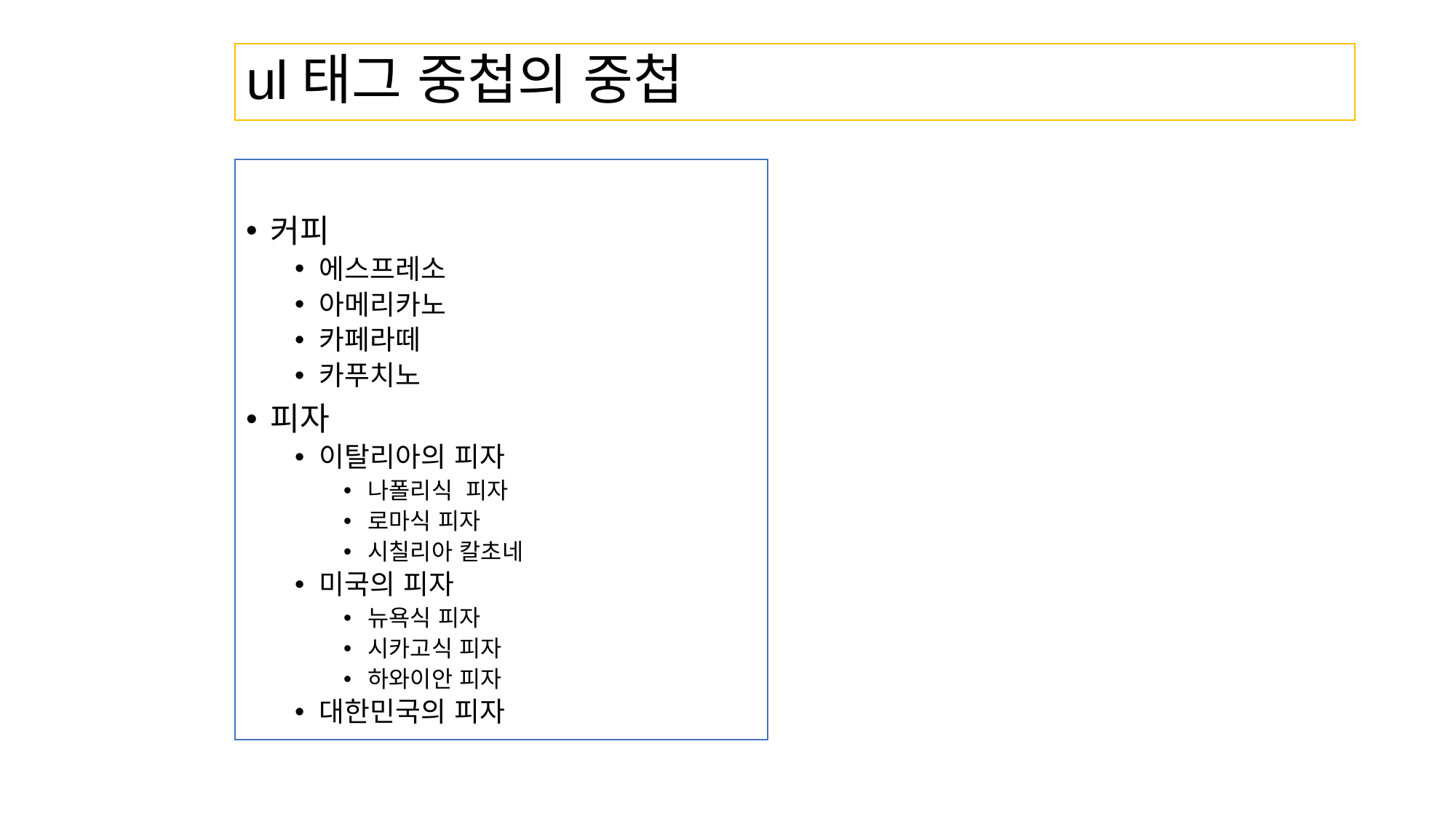

# ul태그 중첩의 중첩

커피
에스프레소
아메리카노
카페라떼
카푸치노
피자
이탈리아의 피자
나폴리식  피자
로마식 피자
시칠리아 칼초네
미국의 피자
뉴욕식 피자
시카고식 피자
하와이안 피자
대한민국의 피자